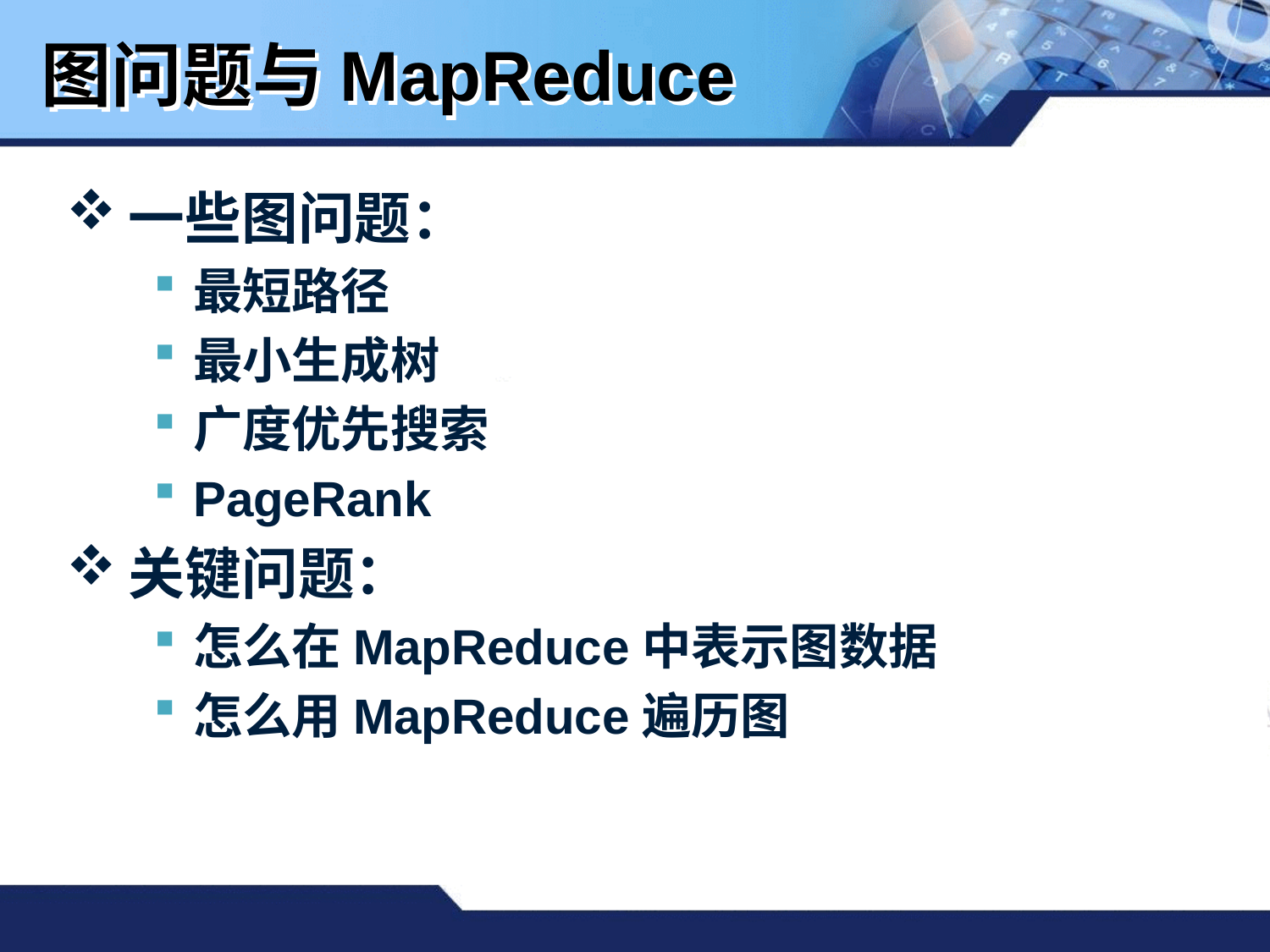

# 图问题与MapReduce
一些图问题：
最短路径
最小生成树
广度优先搜索
PageRank
关键问题：
怎么在MapReduce中表示图数据
怎么用MapReduce遍历图